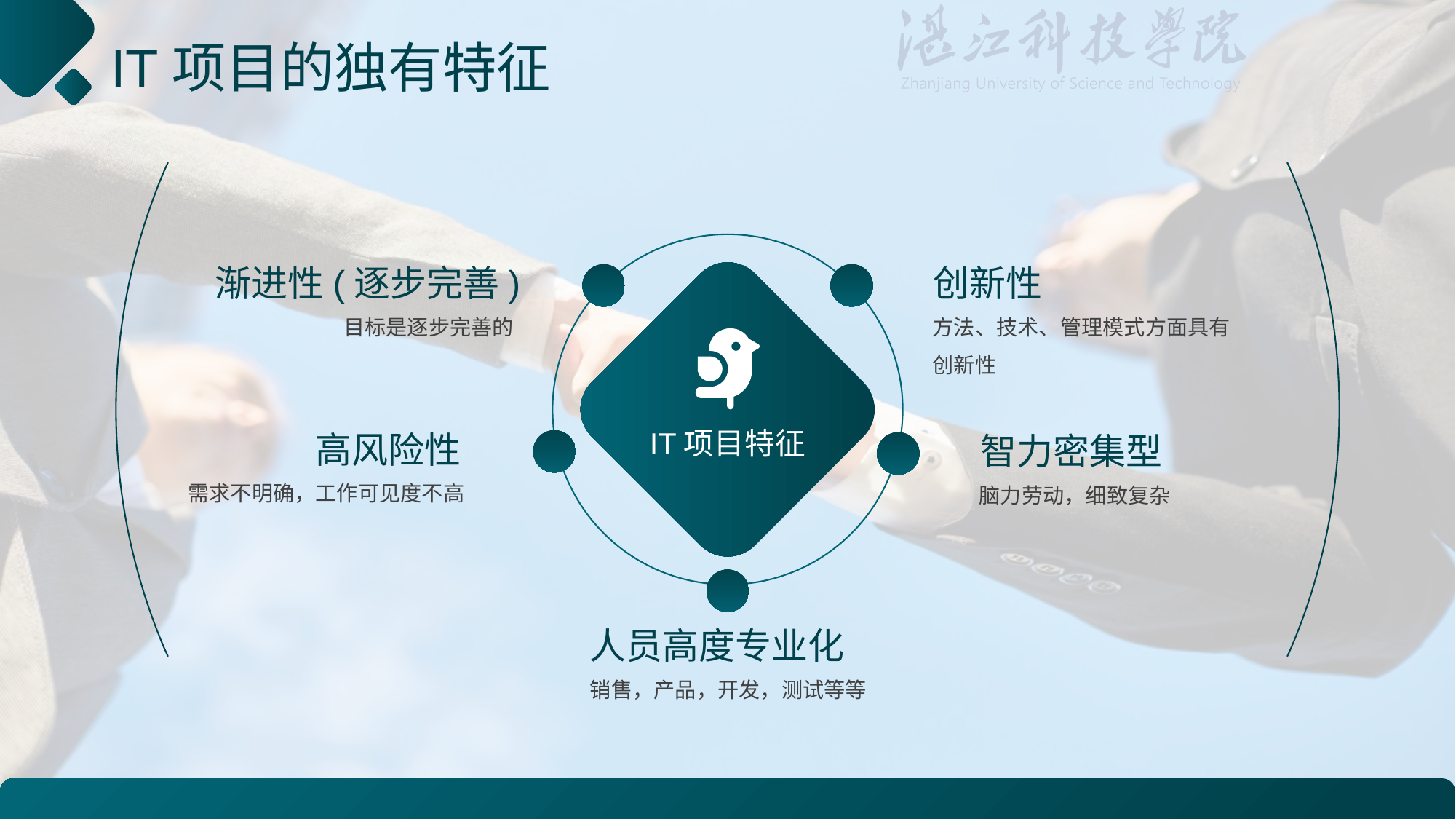

# IT项目的独有特征

渐进性(逐步完善)
创新性

目标是逐步完善的
方法、技术、管理模式方面具有创新性

IT项目特征
高风险性
智力密集型

需求不明确，工作可见度不高
脑力劳动，细致复杂

人员高度专业化
销售，产品，开发，测试等等